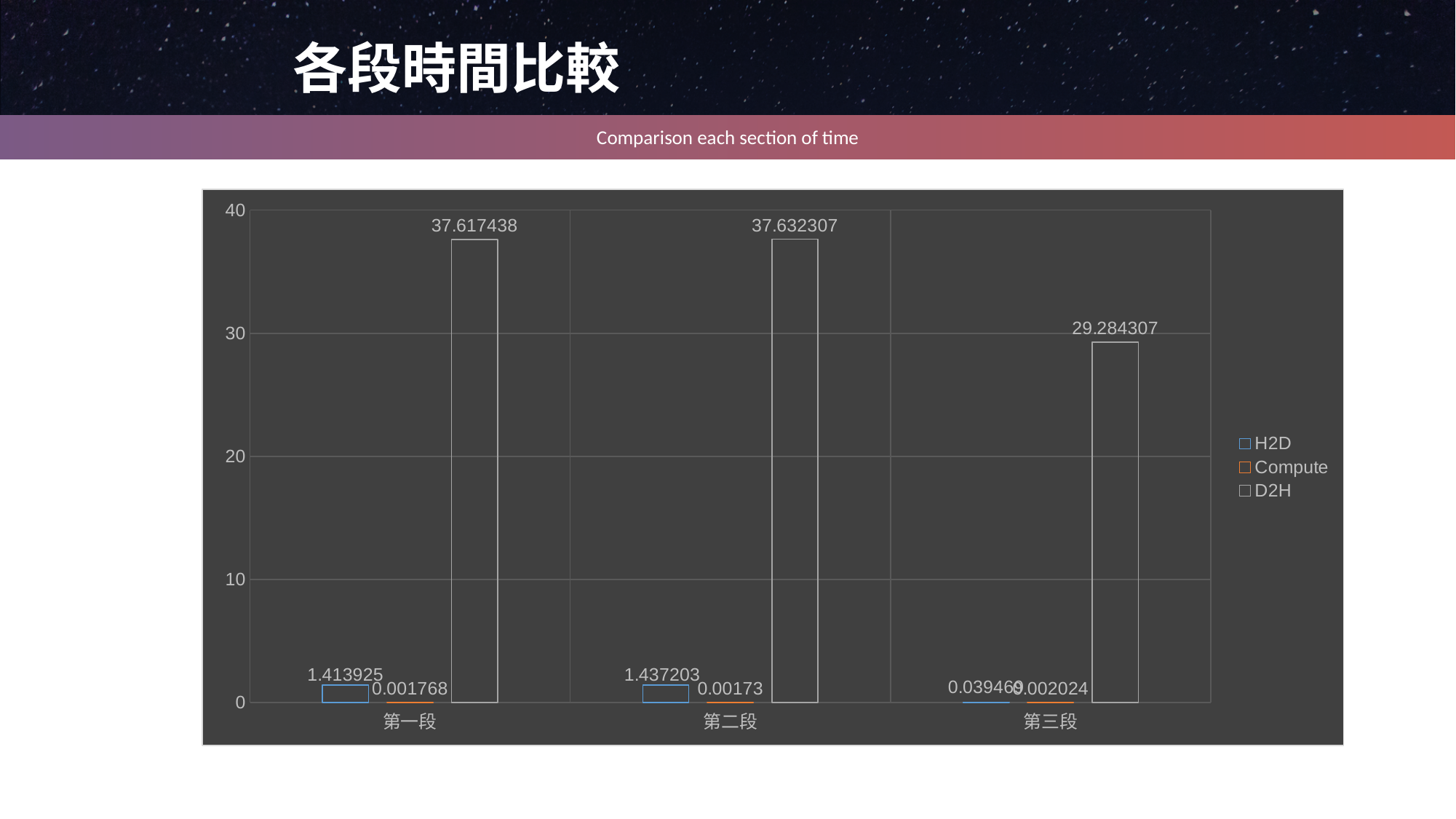

各段時間比較
Comparison each section of time

### Chart

| Category | H2D | Compute | D2H |
|---|---|---|---|
| 第一段 | 1.413925 | 0.001768 | 37.617438 |
| 第二段 | 1.437203 | 0.00173 | 37.632307 |
| 第三段 | 0.039469 | 0.002024 | 29.284307 |